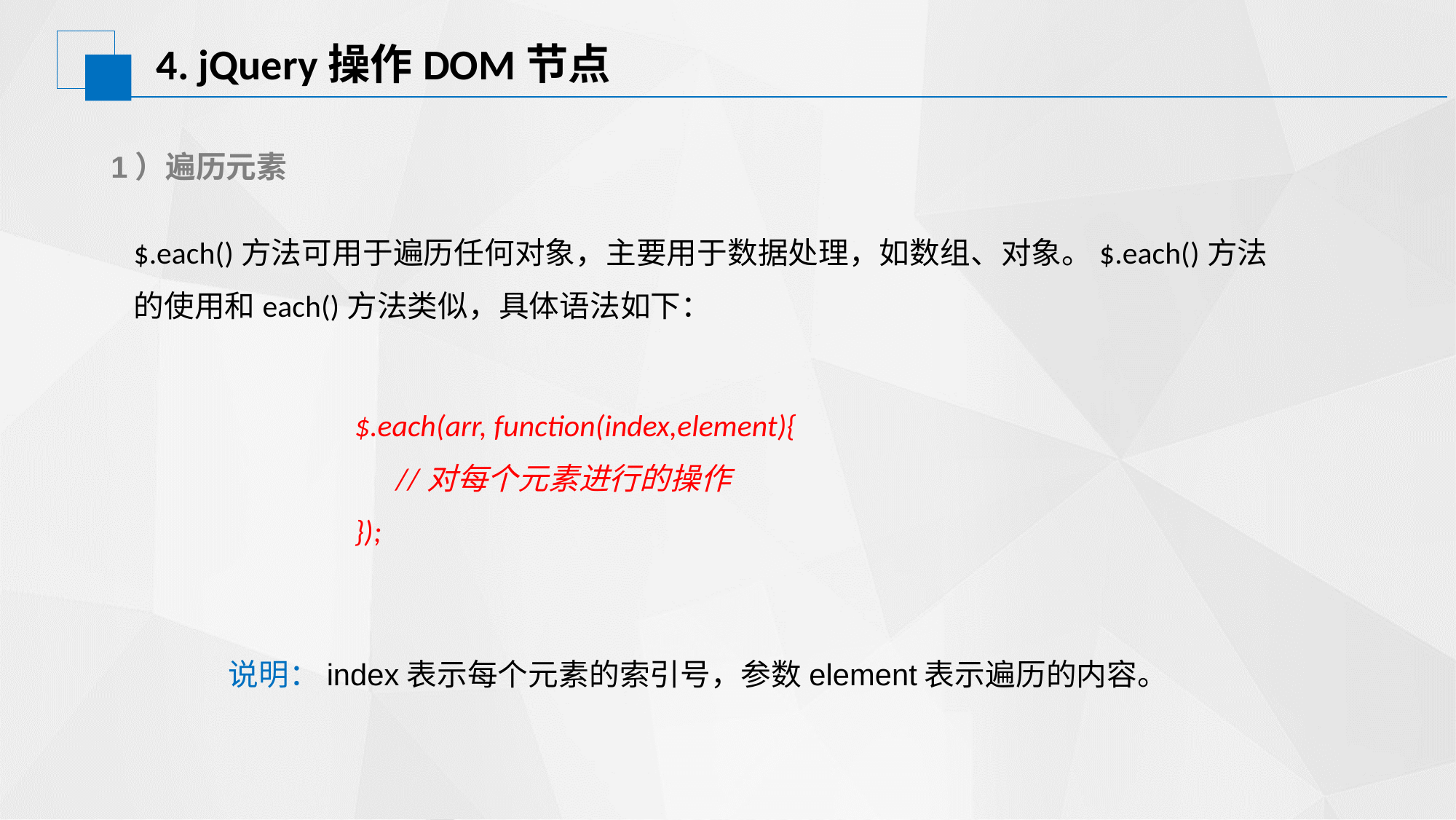

# 4. jQuery操作DOM节点
1）遍历元素
$.each()方法可用于遍历任何对象，主要用于数据处理，如数组、对象。$.each()方法的使用和each()方法类似，具体语法如下：
$.each(arr, function(index,element){
      //对每个元素进行的操作
});
说明：index表示每个元素的索引号，参数element表示遍历的内容。